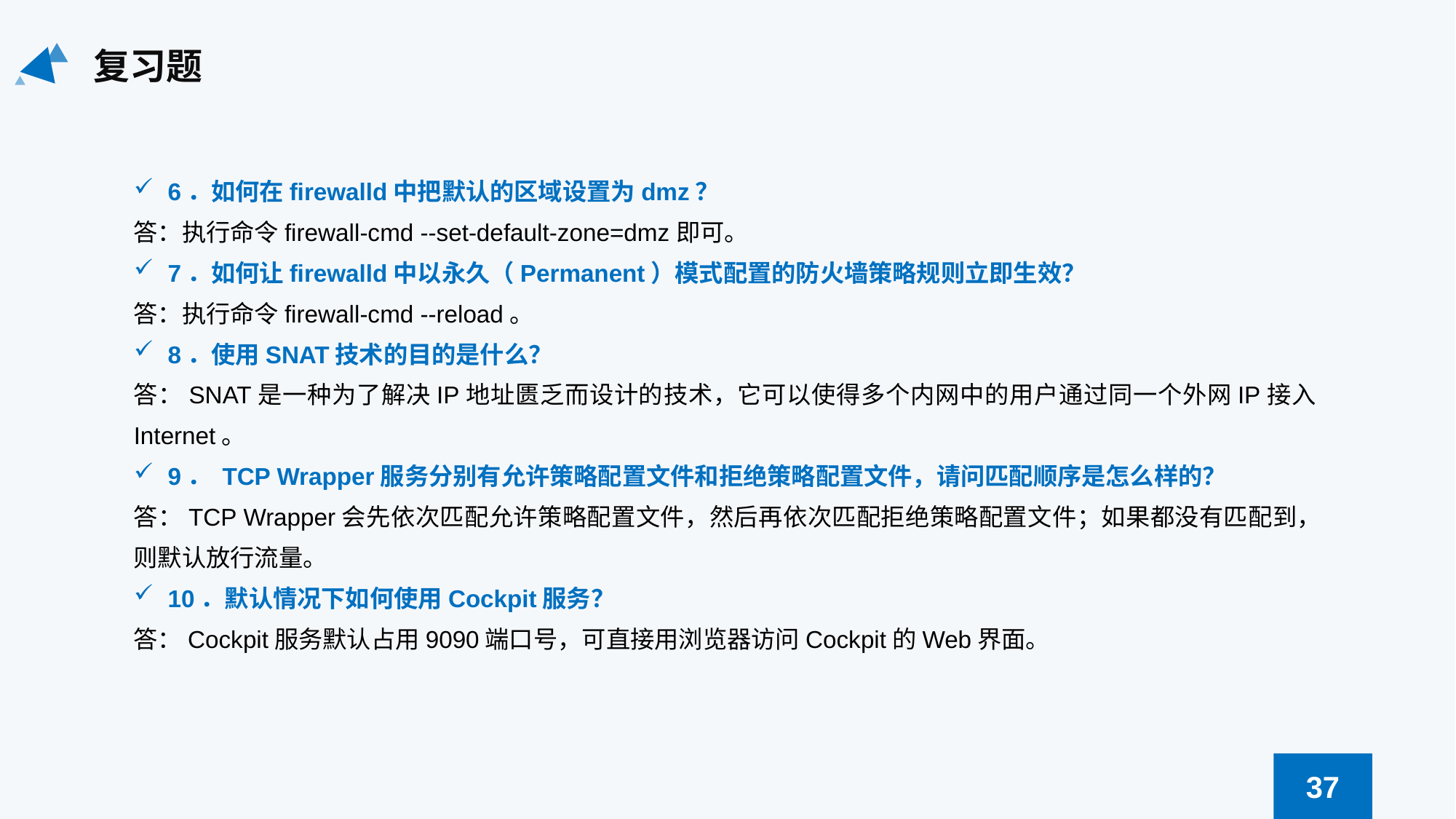

复习题

6．如何在firewalld中把默认的区域设置为dmz？
答：执行命令firewall-cmd --set-default-zone=dmz即可。
7．如何让firewalld中以永久（Permanent）模式配置的防火墙策略规则立即生效？
答：执行命令firewall-cmd --reload。
8．使用SNAT技术的目的是什么？
答：SNAT是一种为了解决IP地址匮乏而设计的技术，它可以使得多个内网中的用户通过同一个外网IP接入Internet。
9． TCP Wrapper服务分别有允许策略配置文件和拒绝策略配置文件，请问匹配顺序是怎么样的？
答：TCP Wrapper会先依次匹配允许策略配置文件，然后再依次匹配拒绝策略配置文件；如果都没有匹配到，则默认放行流量。
10．默认情况下如何使用Cockpit服务？
答：Cockpit服务默认占用9090端口号，可直接用浏览器访问Cockpit的Web界面。

37